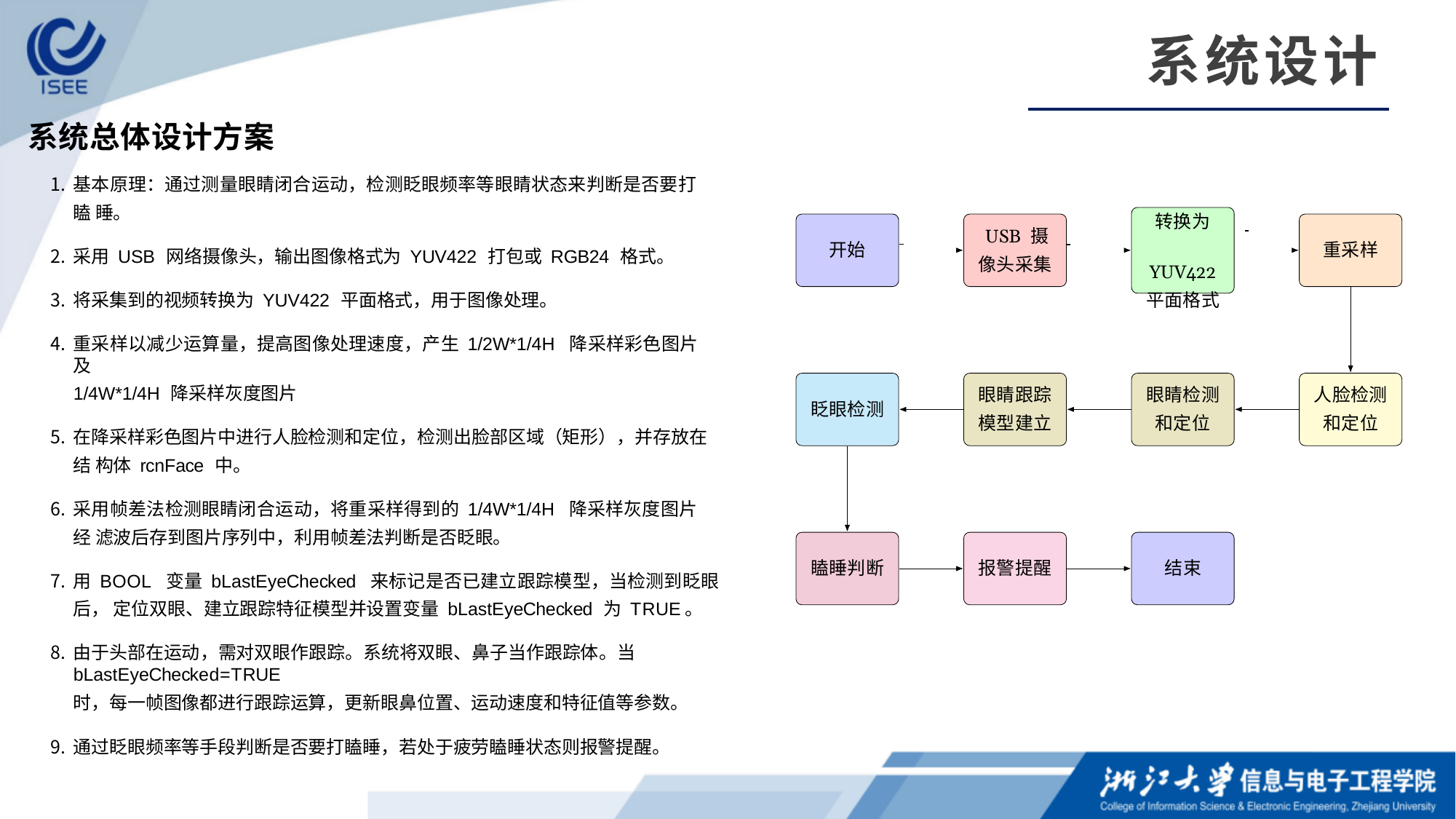

系统设计
系统总体设计方案
基本原理：通过测量眼睛闭合运动，检测眨眼频率等眼睛状态来判断是否要打瞌 睡。

采用 USB 网络摄像头，输出图像格式为 YUV422 打包或 RGB24 格式。
将采集到的视频转换为 YUV422 平面格式，用于图像处理。
重采样以减少运算量，提高图像处理速度，产生 1/2W*1/4H  降采样彩色图片及
1/4W*1/4H 降采样灰度图片
在降采样彩色图片中进行人脸检测和定位，检测出脸部区域（矩形），并存放在结 构体 rcnFace 中。
采用帧差法检测眼睛闭合运动，将重采样得到的 1/4W*1/4H  降采样灰度图片经 滤波后存到图片序列中，利用帧差法判断是否眨眼。
用 BOOL  变量 bLastEyeChecked  来标记是否已建立跟踪模型，当检测到眨眼后， 定位双眼、建立跟踪特征模型并设置变量 bLastEyeChecked 为 TRUE。
由于头部在运动，需对双眼作跟踪。系统将双眼、鼻子当作跟踪体。当 bLastEyeChecked=TRUE
时，每一帧图像都进行跟踪运算，更新眼鼻位置、运动速度和特征值等参数。

通过眨眼频率等手段判断是否要打瞌睡，若处于疲劳瞌睡状态则报警提醒。
转换为
YUV422
平面格式

 		USB 摄
像头采集
重采样
开始

眼睛跟踪 模型建立
人脸检测 和定位
眼睛检测 和定位
眨眼检测

瞌睡判断
报警提醒
结束